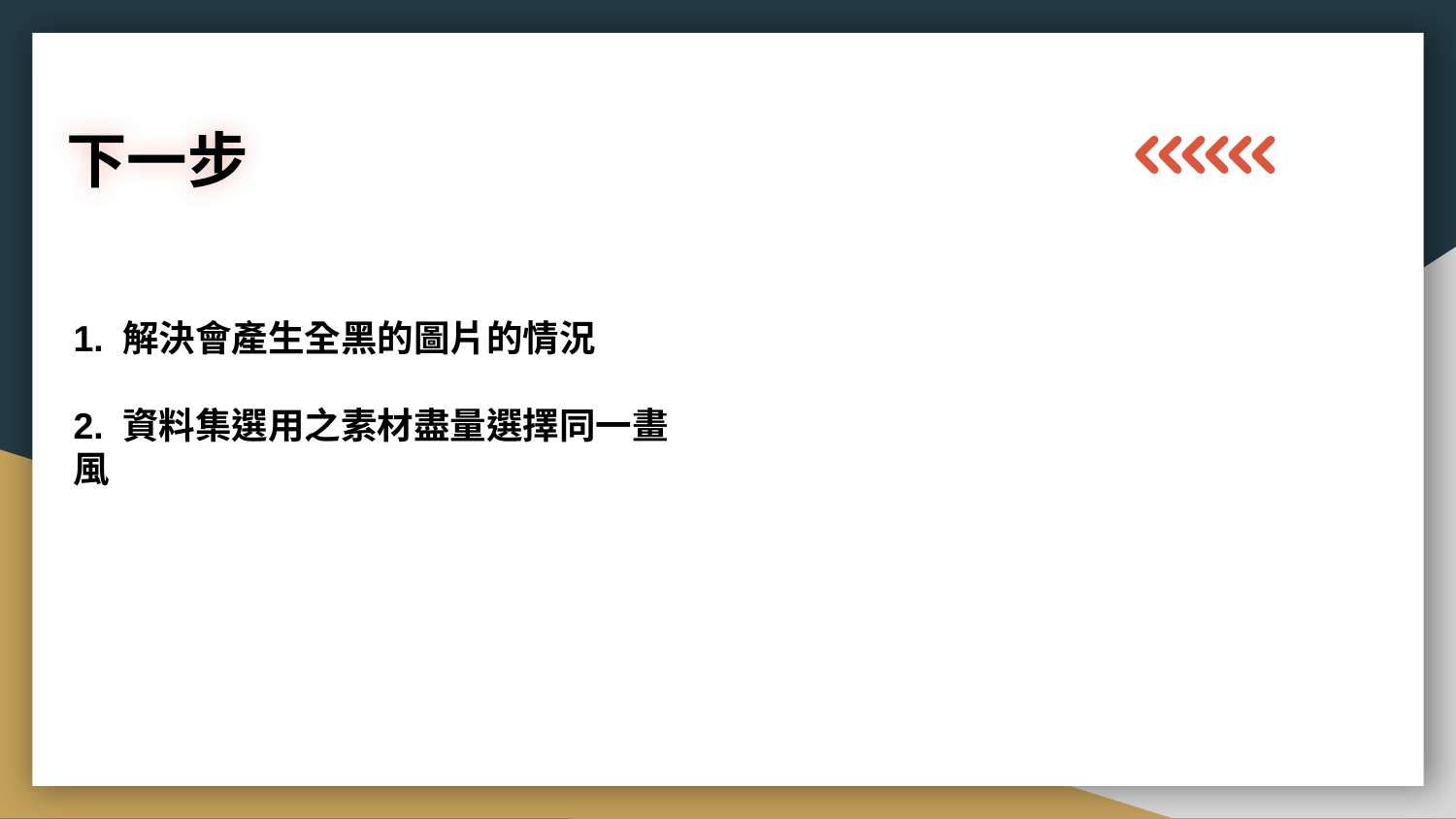

# 下一步

1. 解決會產生全黑的圖片的情況

2. 資料集選用之素材盡量選擇同一畫風